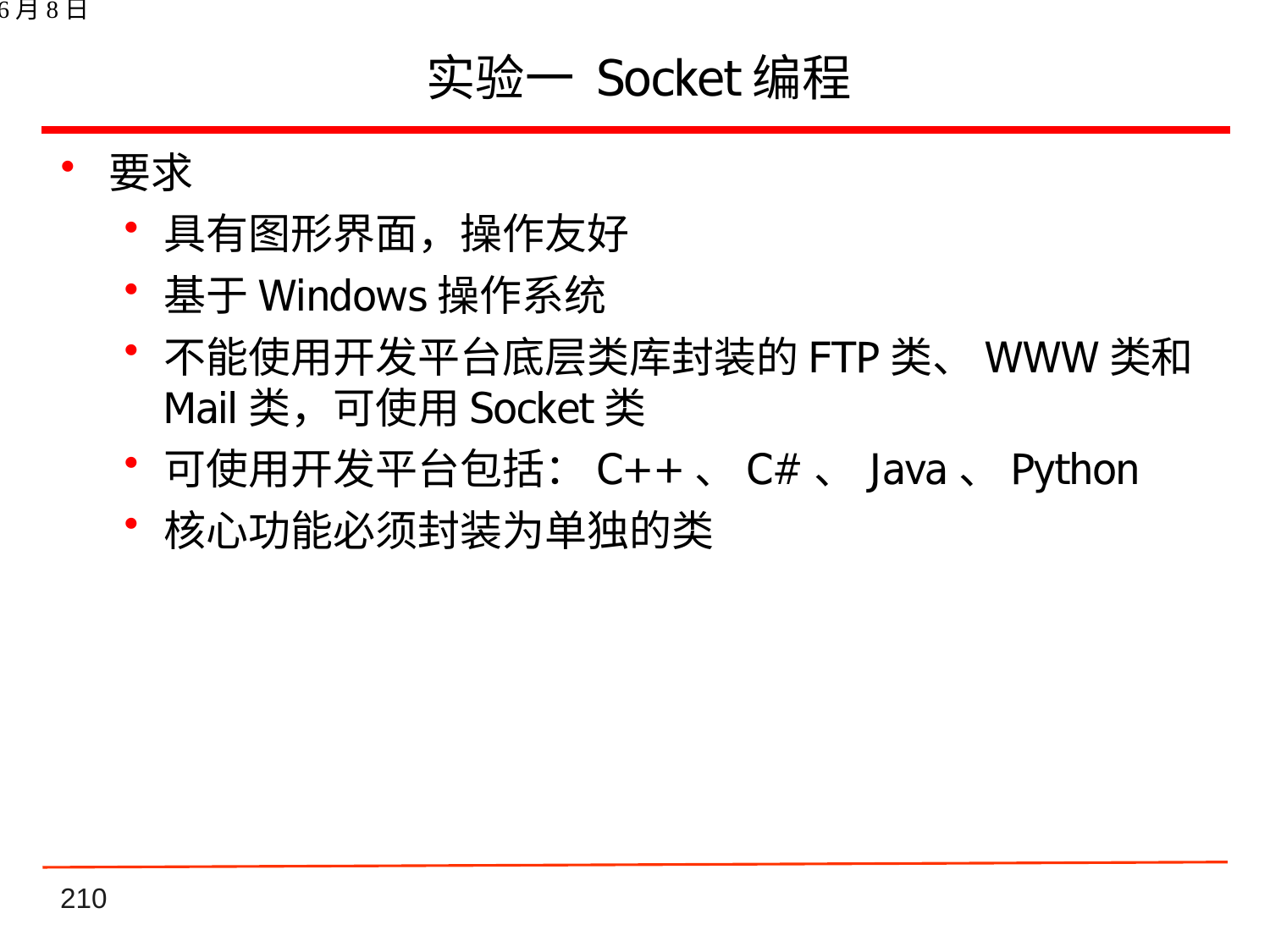

# 实验一 Socket编程
要求
具有图形界面，操作友好
基于Windows操作系统
不能使用开发平台底层类库封装的FTP类、WWW类和Mail类，可使用Socket类
可使用开发平台包括：C++、C#、Java、Python
核心功能必须封装为单独的类
2021年6月8日